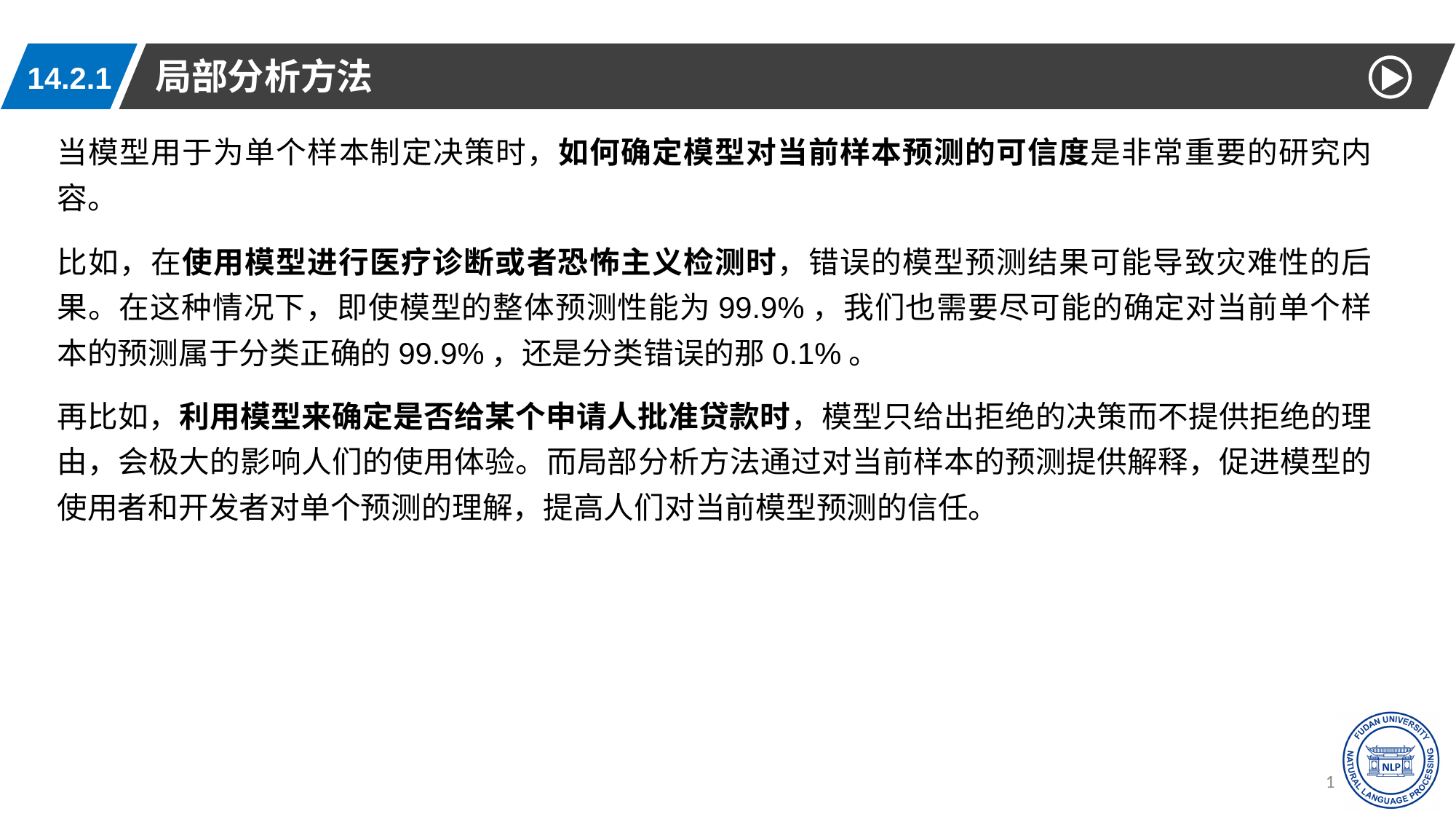

局部分析方法
14.2.1

当模型用于为单个样本制定决策时，如何确定模型对当前样本预测的可信度是非常重要的研究内容。
比如，在使用模型进行医疗诊断或者恐怖主义检测时，错误的模型预测结果可能导致灾难性的后果。在这种情况下，即使模型的整体预测性能为99.9%，我们也需要尽可能的确定对当前单个样本的预测属于分类正确的99.9%，还是分类错误的那0.1%。
再比如，利用模型来确定是否给某个申请人批准贷款时，模型只给出拒绝的决策而不提供拒绝的理由，会极大的影响人们的使用体验。而局部分析方法通过对当前样本的预测提供解释，促进模型的使用者和开发者对单个预测的理解，提高人们对当前模型预测的信任。
15